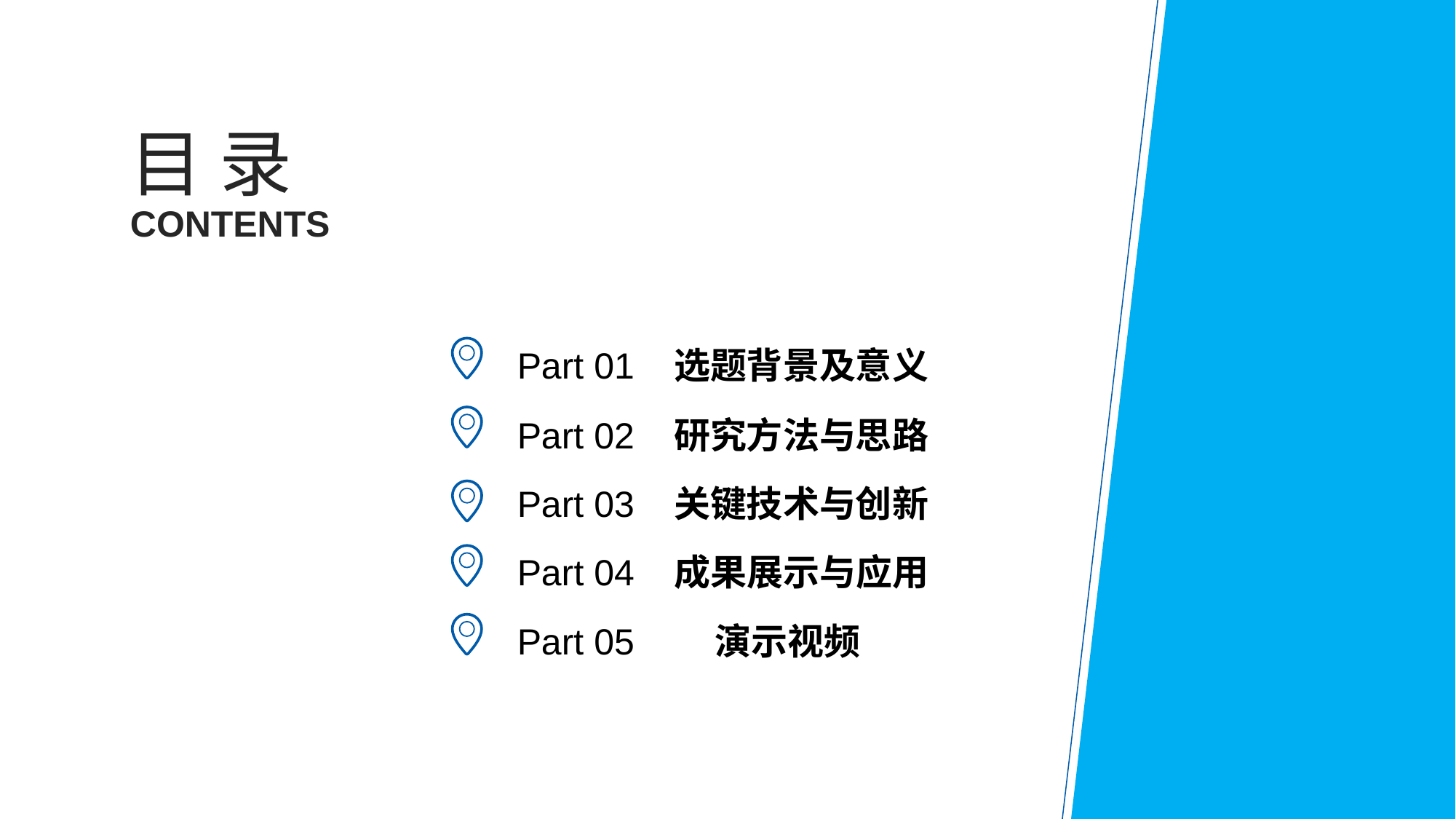

目 录
CONTENTS

Part 01   选题背景及意义

Part 02   研究方法与思路
Part 03   关键技术与创新

Part 04   成果展示与应用

Part 05       演示视频